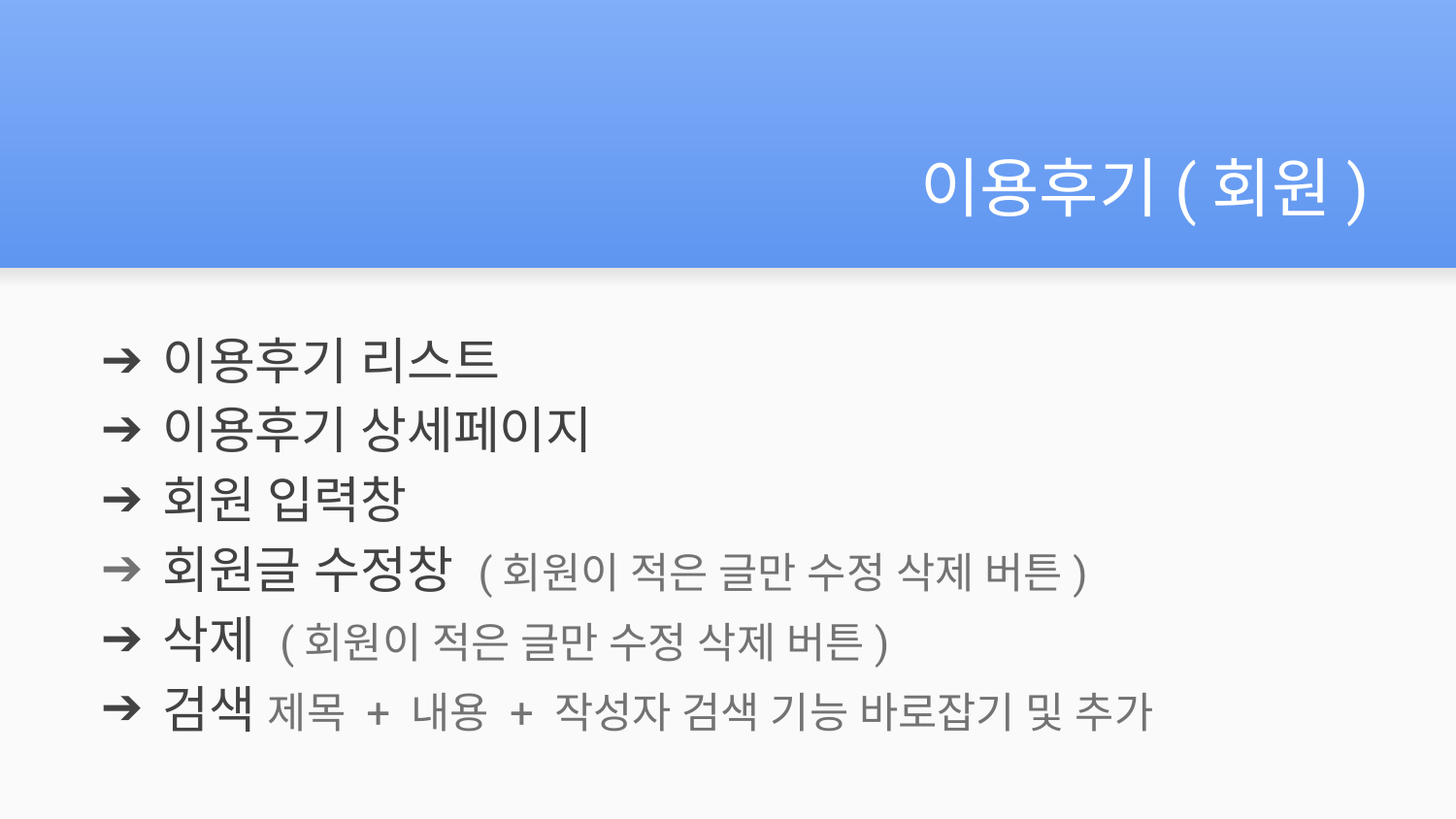

# 이용후기(회원)
이용후기 리스트
이용후기 상세페이지
회원 입력창
회원글 수정창 (회원이 적은 글만 수정 삭제 버튼)
삭제 (회원이 적은 글만 수정 삭제 버튼)
검색 제목 + 내용 + 작성자 검색 기능 바로잡기 및 추가